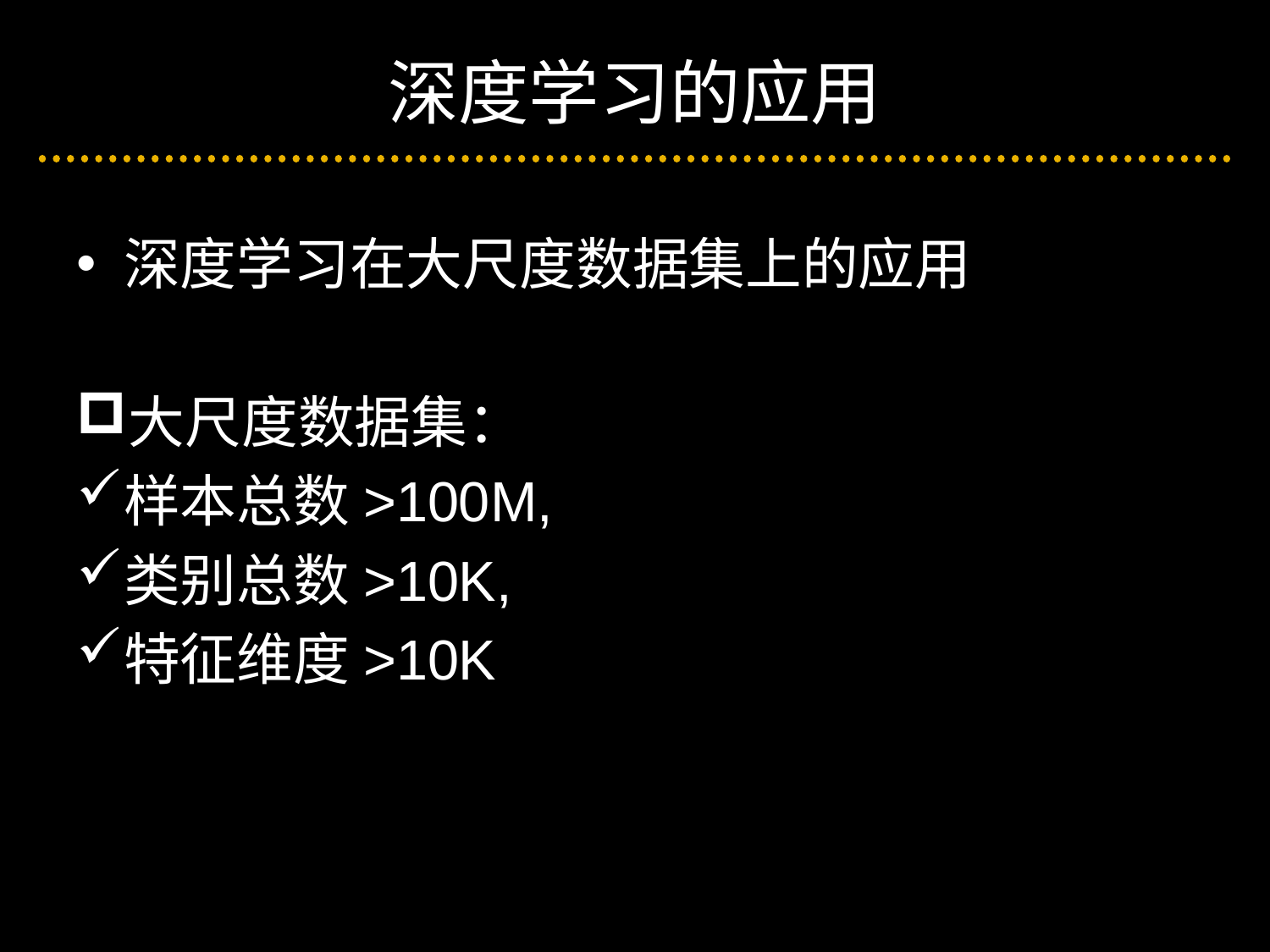

# 深度学习的应用
深度学习在大尺度数据集上的应用

大尺度数据集：
样本总数>100M,
类别总数>10K,
特征维度>10K